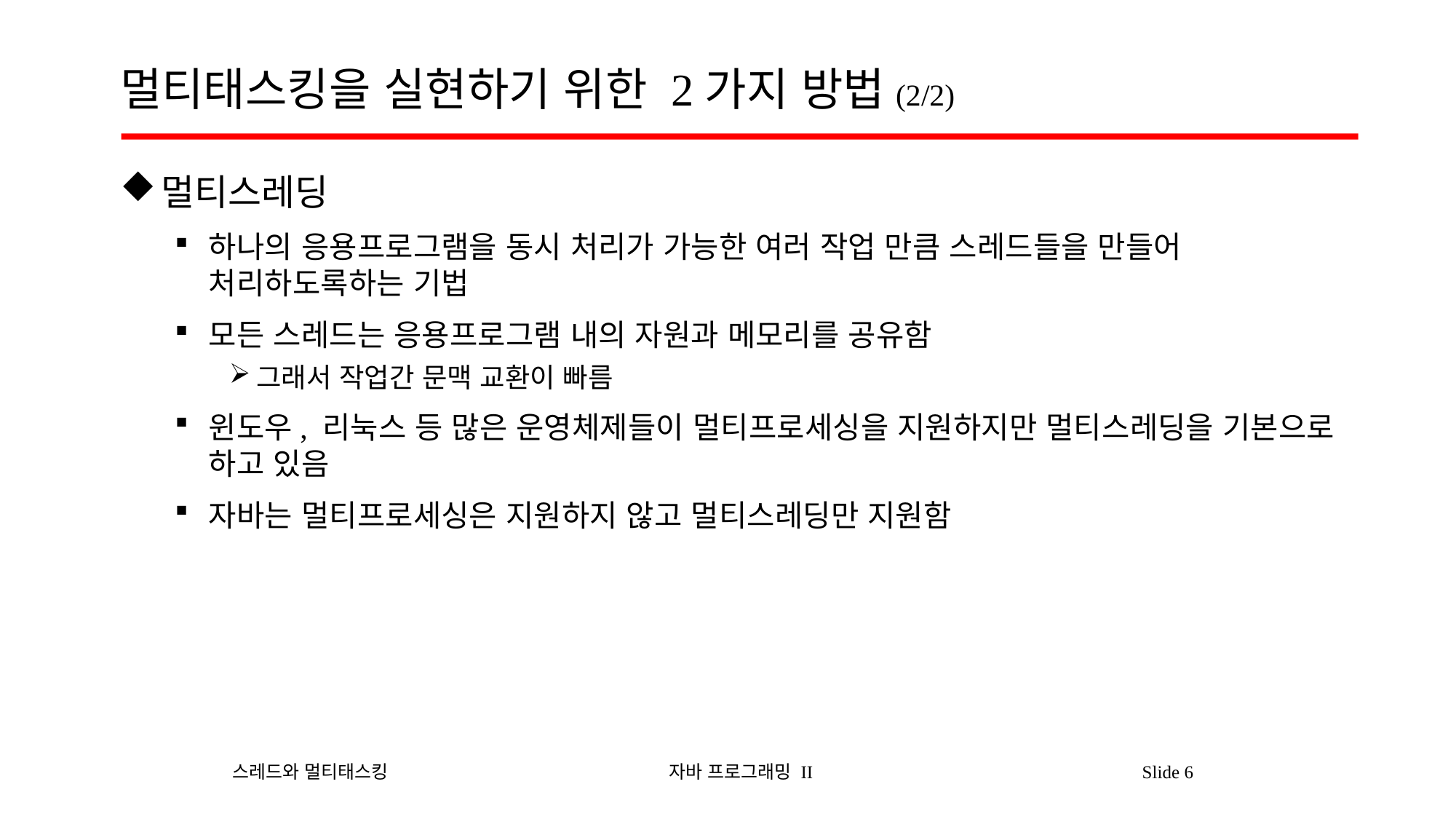

# 멀티태스킹을 실현하기 위한 2가지 방법(2/2)
멀티스레딩
하나의 응용프로그램을 동시 처리가 가능한 여러 작업 만큼 스레드들을 만들어 처리하도록하는 기법
모든 스레드는 응용프로그램 내의 자원과 메모리를 공유함
그래서 작업간 문맥 교환이 빠름
윈도우, 리눅스 등 많은 운영체제들이 멀티프로세싱을 지원하지만 멀티스레딩을 기본으로 하고 있음
자바는 멀티프로세싱은 지원하지 않고 멀티스레딩만 지원함